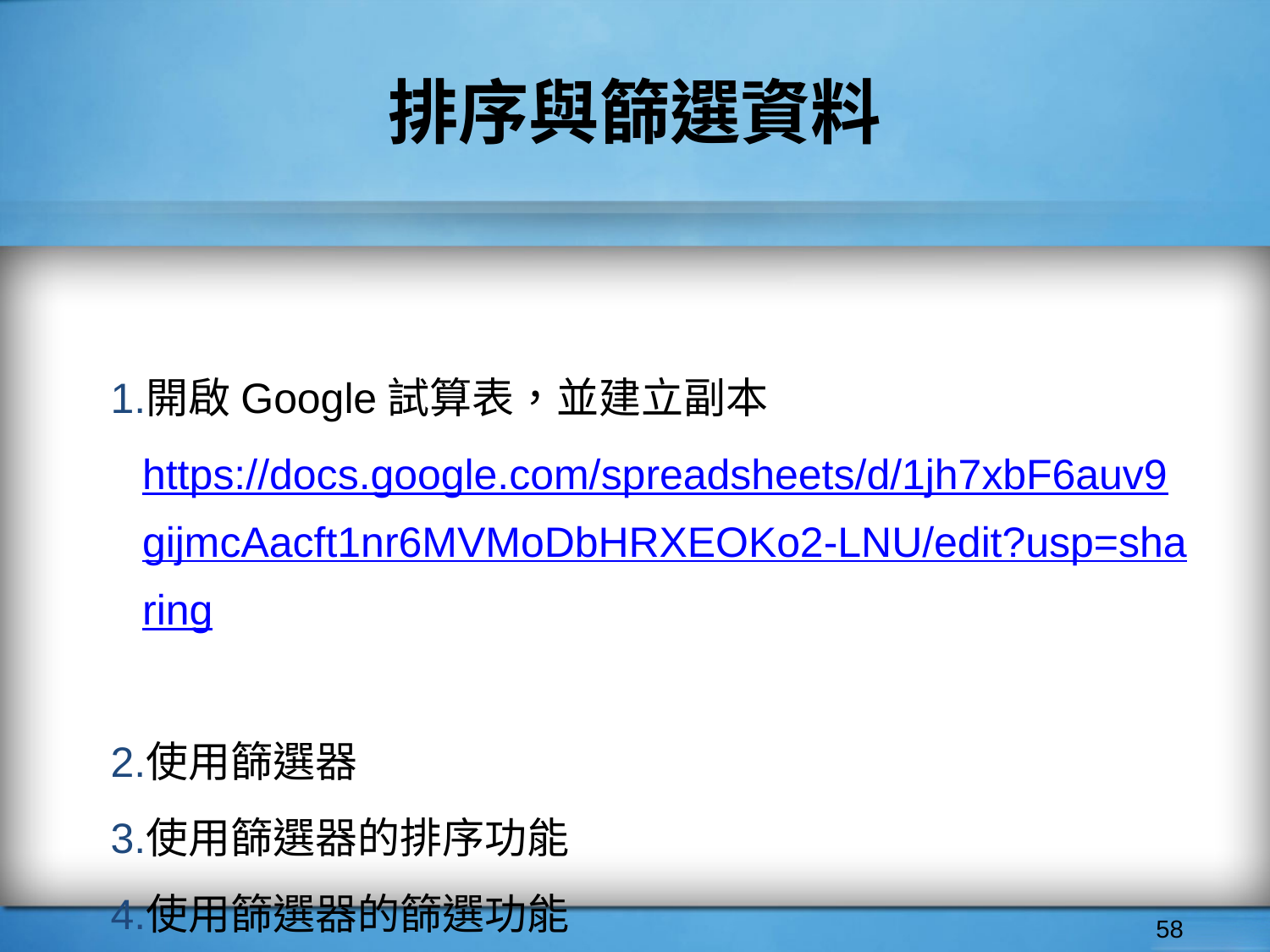

# 排序與篩選資料
開啟Google試算表，並建立副本
https://docs.google.com/spreadsheets/d/1jh7xbF6auv9gijmcAacft1nr6MVMoDbHRXEOKo2-LNU/edit?usp=sharing
使用篩選器
使用篩選器的排序功能
使用篩選器的篩選功能
58